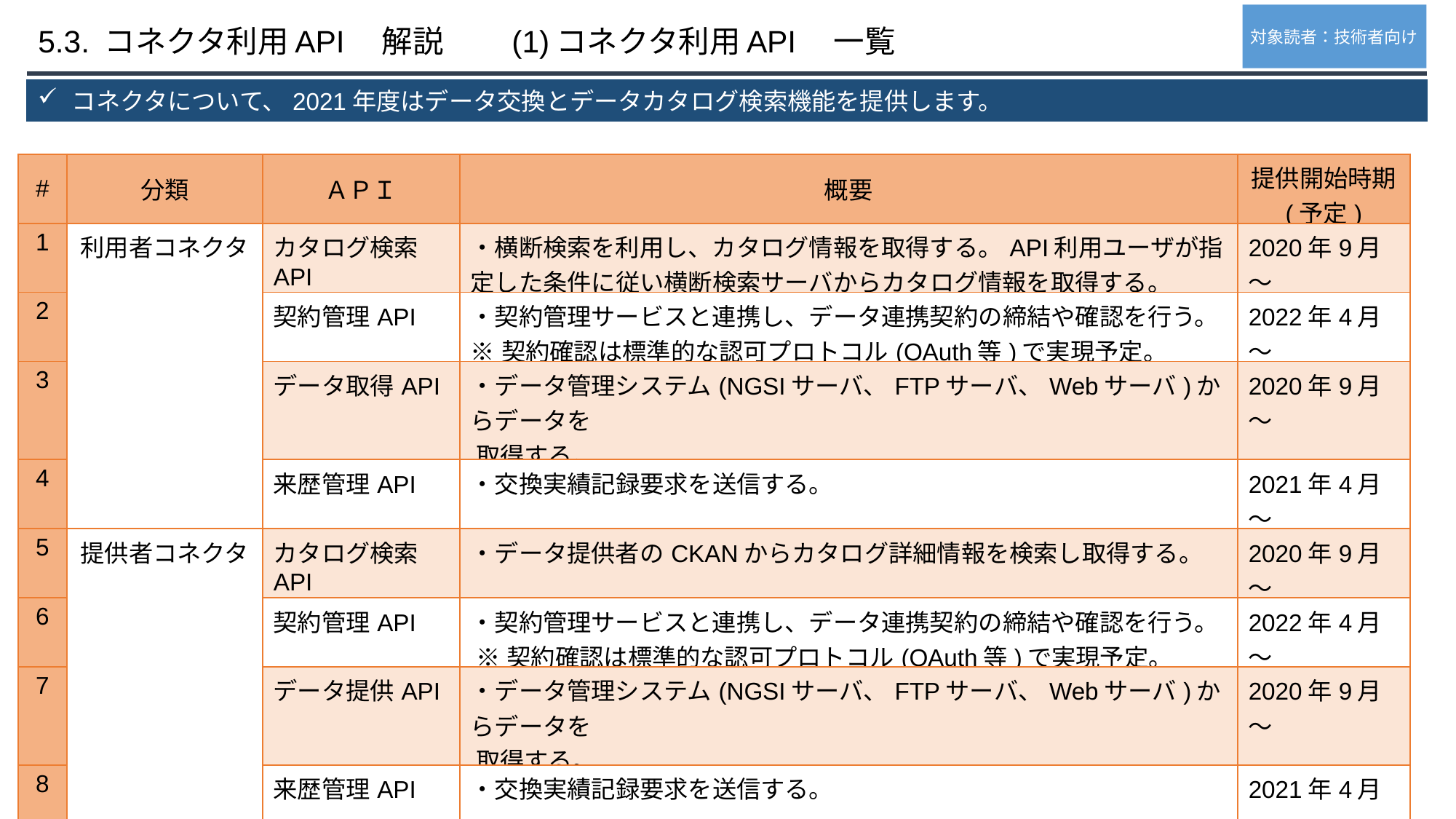

対象読者：技術者向け
5.3. コネクタ利用API　解説　　(1)コネクタ利用API　一覧
コネクタについて、2021年度はデータ交換とデータカタログ検索機能を提供します。
| # | 分類 | ＡＰＩ | 概要 | 提供開始時期 (予定) |
| --- | --- | --- | --- | --- |
| 1 | 利用者コネクタ | カタログ検索API | ・横断検索を利用し、カタログ情報を取得する。API利用ユーザが指定した条件に従い横断検索サーバからカタログ情報を取得する。 | 2020年9月～ |
| 2 |  | 契約管理API | ・契約管理サービスと連携し、データ連携契約の締結や確認を行う。 ※契約確認は標準的な認可プロトコル(OAuth等)で実現予定。 | 2022年4月～ |
| 3 |  | データ取得API | ・データ管理システム(NGSIサーバ、FTPサーバ、Webサーバ)からデータを 取得する。 | 2020年9月～ |
| 4 |  | 来歴管理API | ・交換実績記録要求を送信する。 | 2021年4月～ |
| 5 | 提供者コネクタ | カタログ検索API | ・データ提供者のCKANからカタログ詳細情報を検索し取得する。 | 2020年9月～ |
| 6 |  | 契約管理API | ・契約管理サービスと連携し、データ連携契約の締結や確認を行う。 ※契約確認は標準的な認可プロトコル(OAuth等)で実現予定。 | 2022年4月～ |
| 7 |  | データ提供API | ・データ管理システム(NGSIサーバ、FTPサーバ、Webサーバ)からデータを 取得する。 | 2020年9月～ |
| 8 |  | 来歴管理API | ・交換実績記録要求を送信する。 | 2021年4月～ |